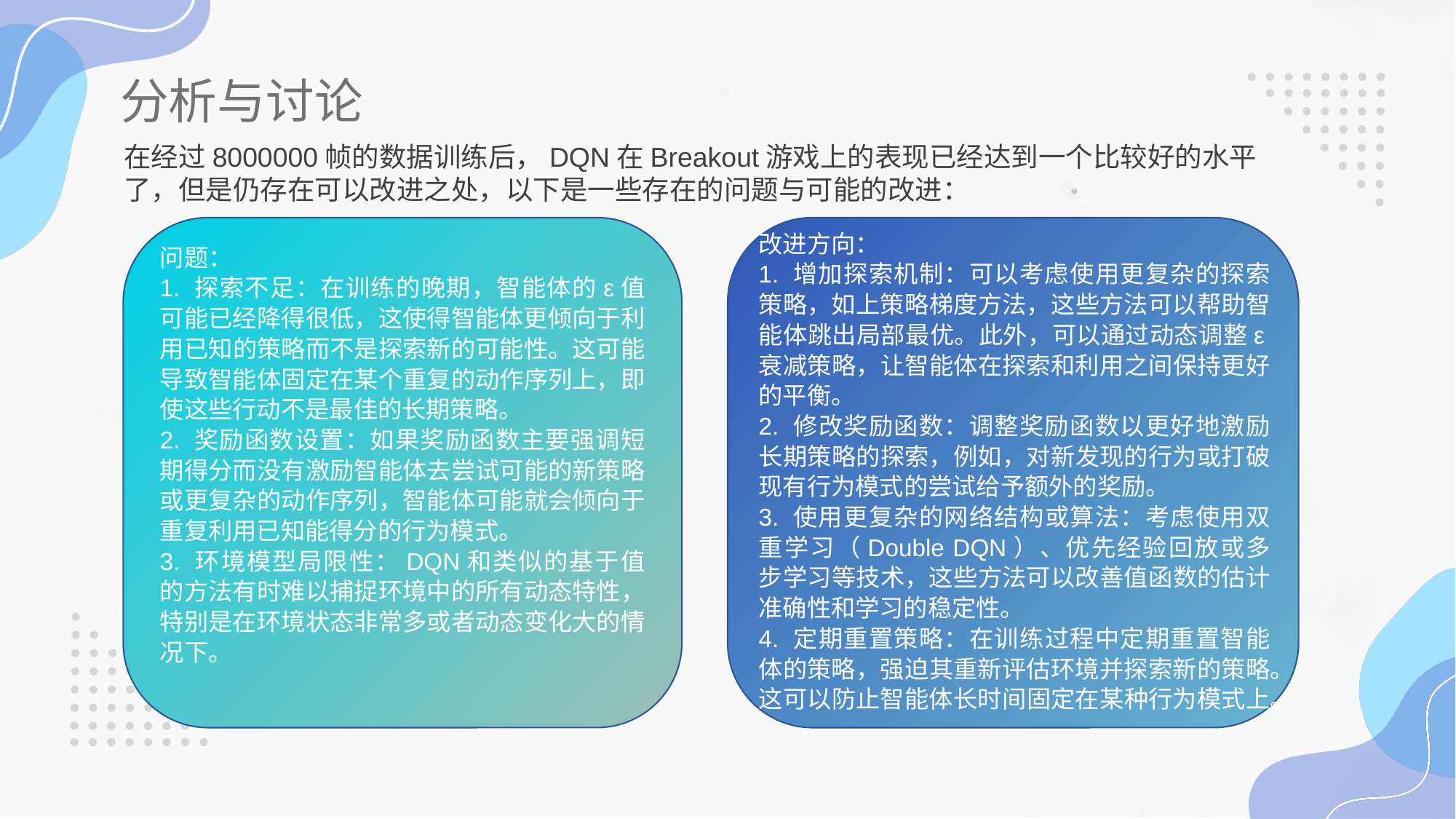

分析与讨论
在经过8000000帧的数据训练后，DQN在Breakout游戏上的表现已经达到一个比较好的水平了，但是仍存在可以改进之处，以下是一些存在的问题与可能的改进：

改进方向：
1. 增加探索机制：可以考虑使用更复杂的探索策略，如上策略梯度方法，这些方法可以帮助智能体跳出局部最优。此外，可以通过动态调整ε衰减策略，让智能体在探索和利用之间保持更好的平衡。
2. 修改奖励函数：调整奖励函数以更好地激励长期策略的探索，例如，对新发现的行为或打破现有行为模式的尝试给予额外的奖励。
3. 使用更复杂的网络结构或算法：考虑使用双重学习（Double DQN）、优先经验回放或多步学习等技术，这些方法可以改善值函数的估计准确性和学习的稳定性。
4. 定期重置策略：在训练过程中定期重置智能体的策略，强迫其重新评估环境并探索新的策略。这可以防止智能体长时间固定在某种行为模式上。
问题：
1. 探索不足：在训练的晚期，智能体的ε值可能已经降得很低，这使得智能体更倾向于利用已知的策略而不是探索新的可能性。这可能导致智能体固定在某个重复的动作序列上，即使这些行动不是最佳的长期策略。
2. 奖励函数设置：如果奖励函数主要强调短期得分而没有激励智能体去尝试可能的新策略或更复杂的动作序列，智能体可能就会倾向于重复利用已知能得分的行为模式。
3. 环境模型局限性：DQN和类似的基于值的方法有时难以捕捉环境中的所有动态特性，特别是在环境状态非常多或者动态变化大的情况下。